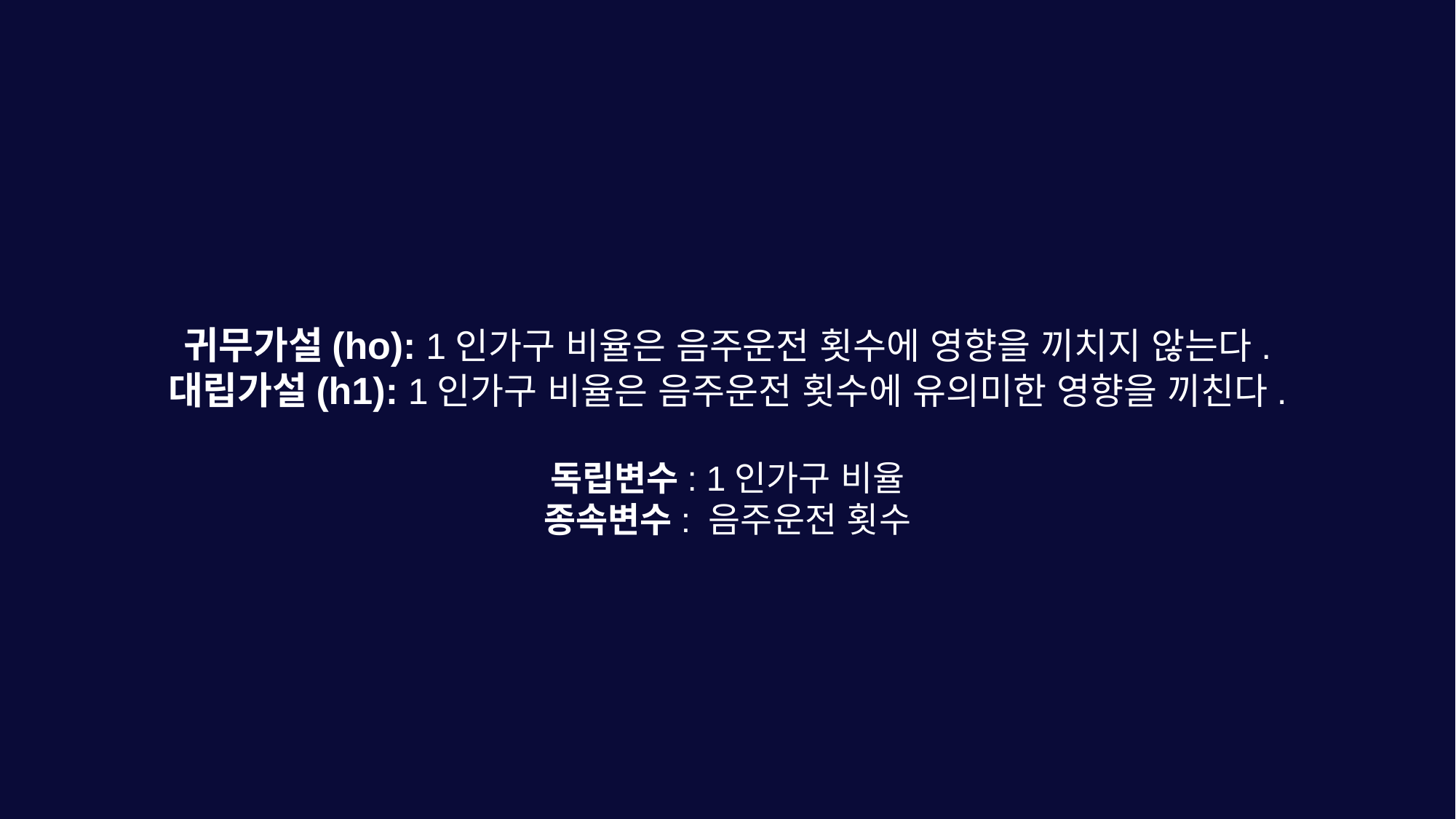

귀무가설(ho): 1인가구 비율은 음주운전 횟수에 영향을 끼치지 않는다.
대립가설(h1): 1인가구 비율은 음주운전 횟수에 유의미한 영향을 끼친다.

독립변수: 1인가구 비율
종속변수: 음주운전 횟수